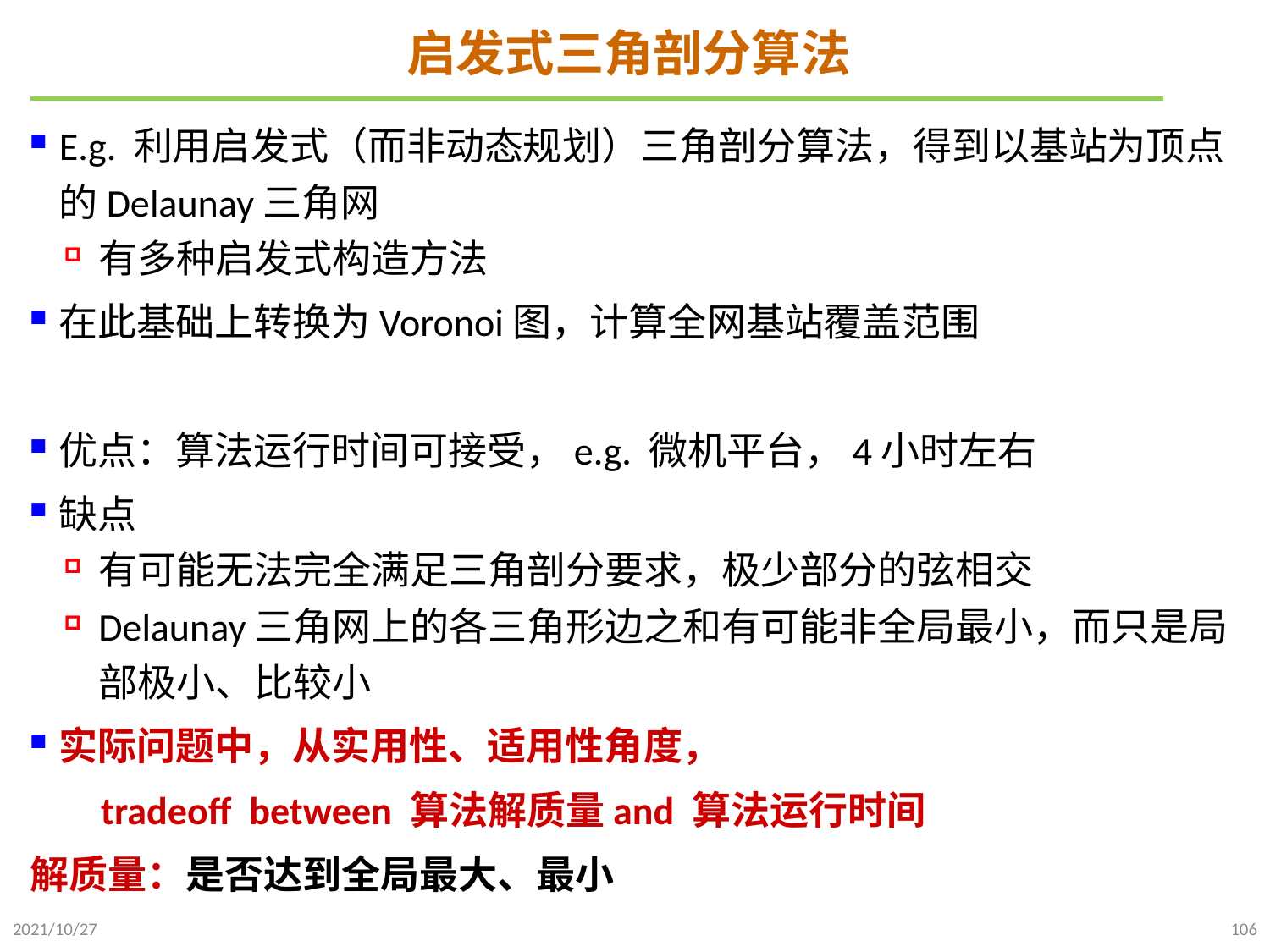

# 启发式三角剖分算法
E.g. 利用启发式（而非动态规划）三角剖分算法，得到以基站为顶点的Delaunay三角网
有多种启发式构造方法
在此基础上转换为Voronoi图，计算全网基站覆盖范围

优点：算法运行时间可接受，e.g. 微机平台，4小时左右
缺点
有可能无法完全满足三角剖分要求，极少部分的弦相交
Delaunay三角网上的各三角形边之和有可能非全局最小，而只是局部极小、比较小
实际问题中，从实用性、适用性角度，
        tradeoff  between 算法解质量and 算法运行时间
解质量：是否达到全局最大、最小

2021/10/27
106